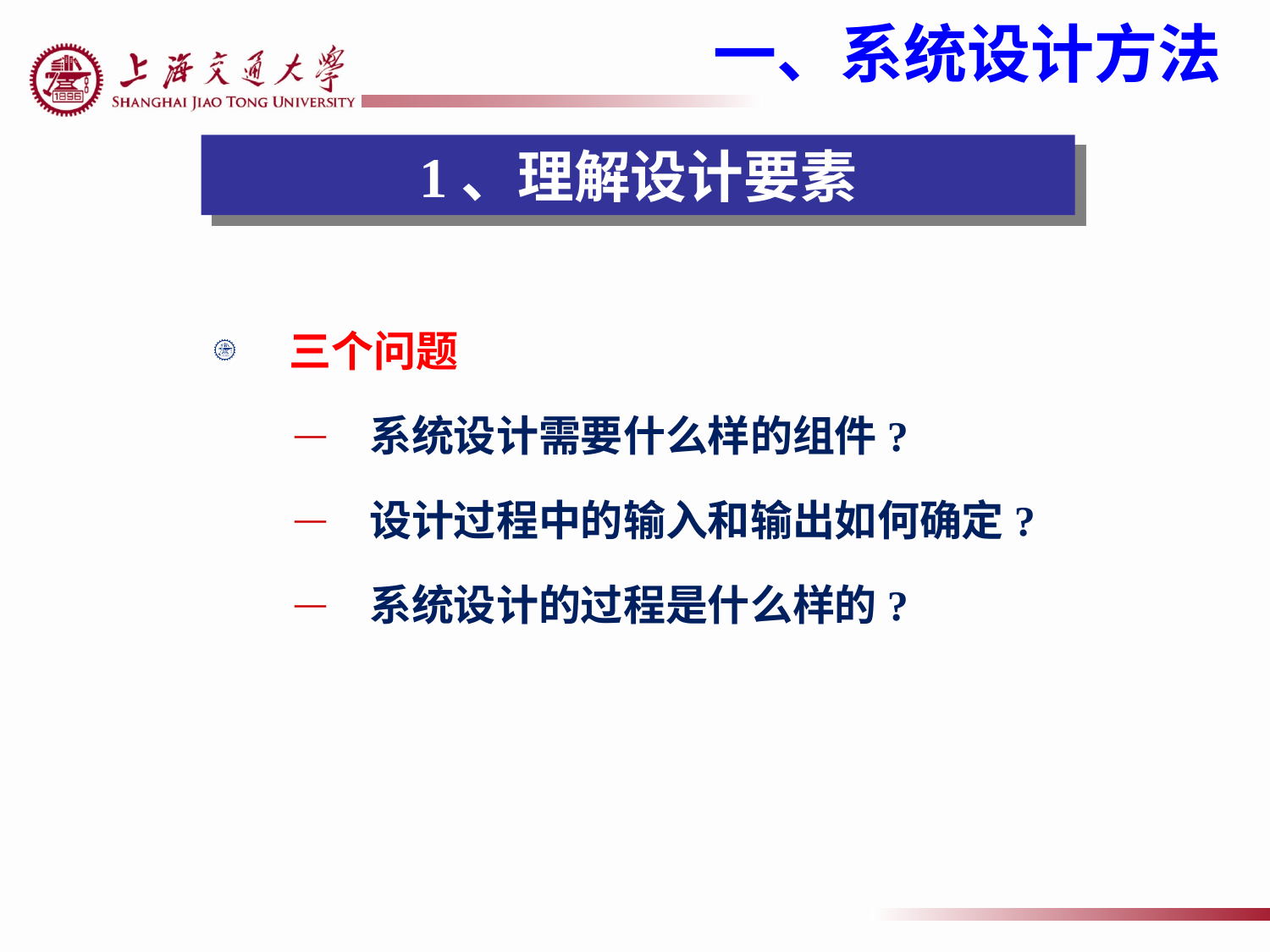

一、系统设计方法
1、理解设计要素

 三个问题
 系统设计需要什么样的组件?
 设计过程中的输入和输出如何确定?
 系统设计的过程是什么样的?